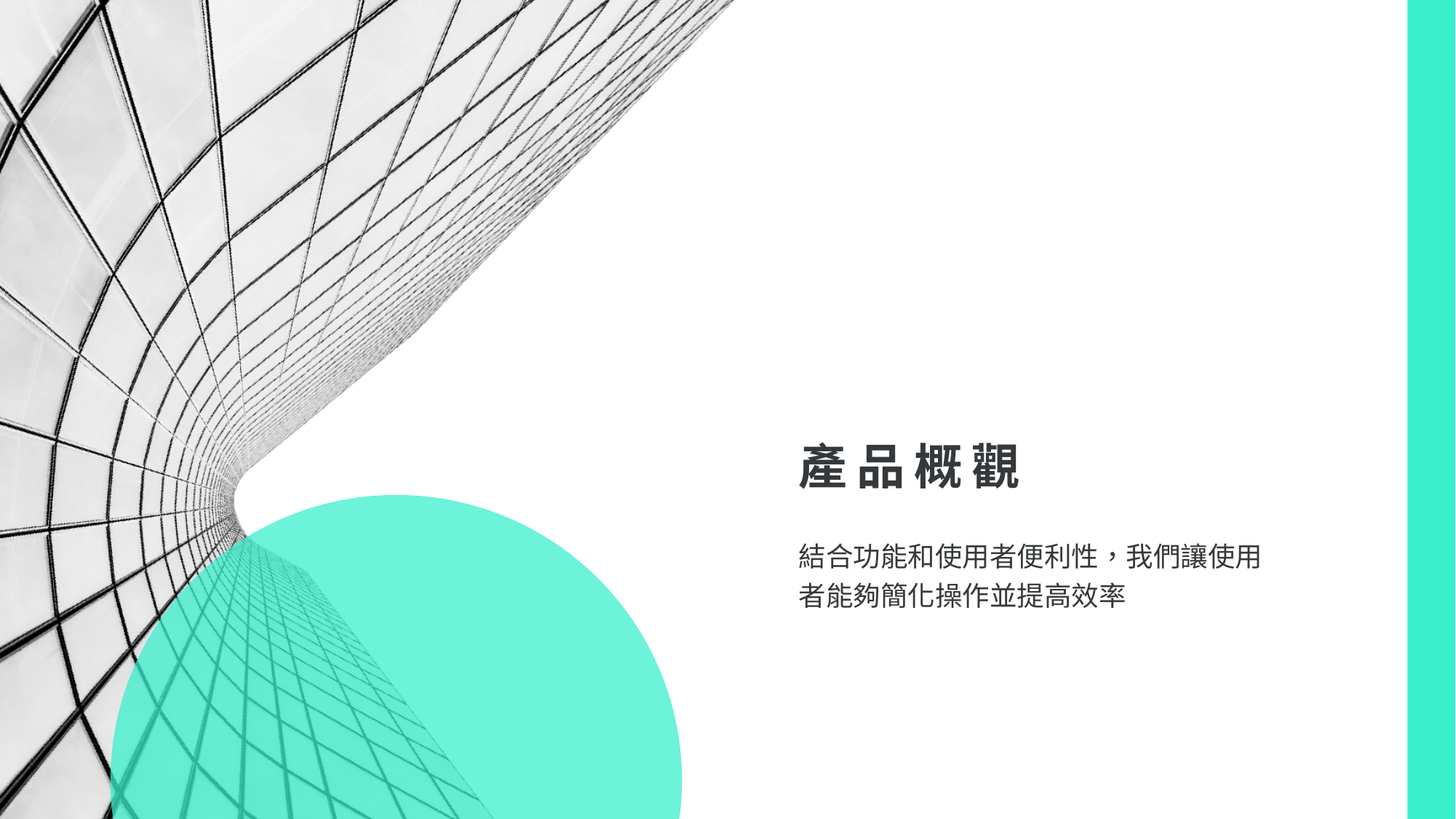

# 產品概觀
結合功能和使用者便利性，我們讓使用者能夠簡化操作並提高效率